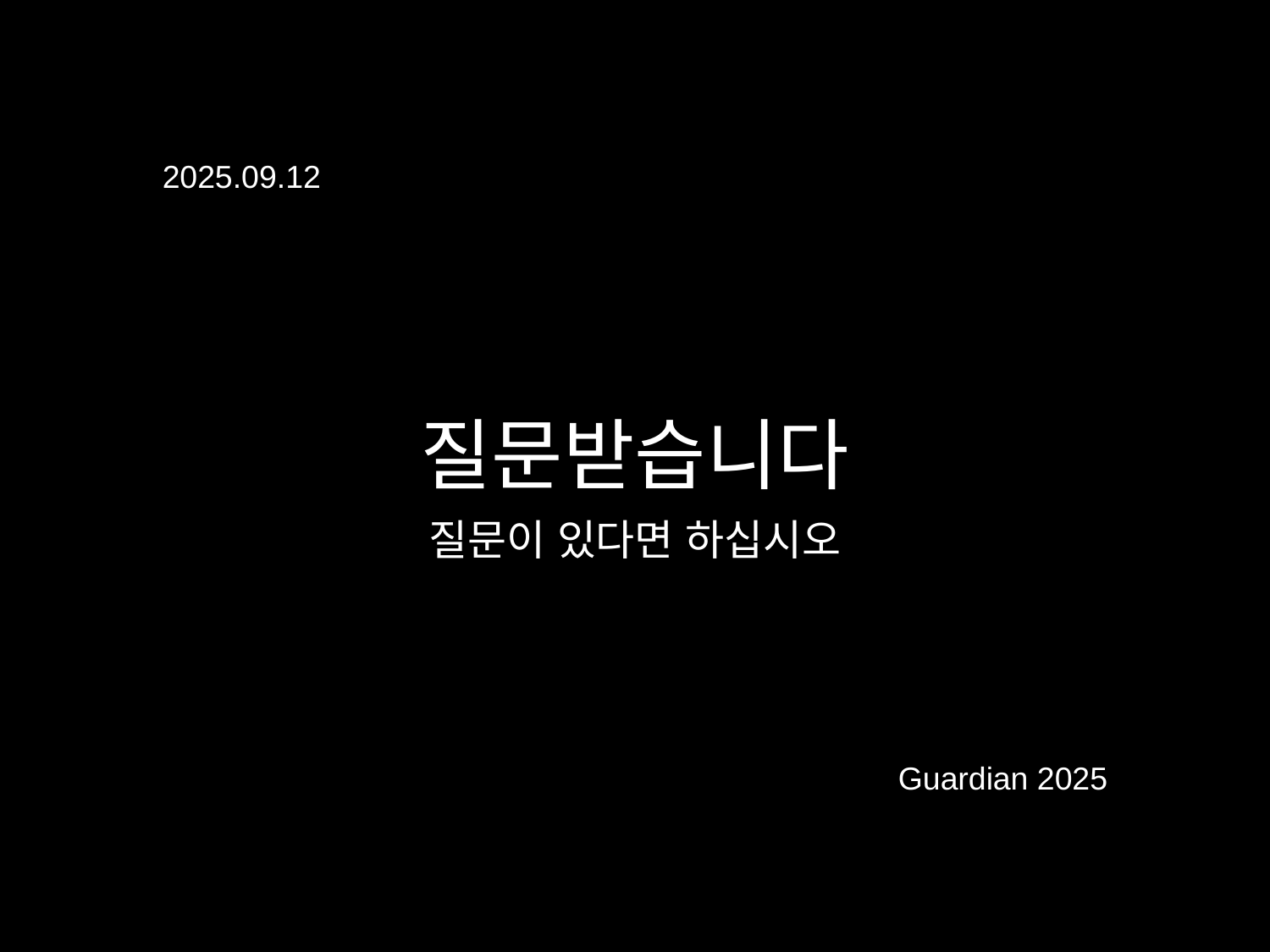

2025.09.12
질문받습니다
질문이 있다면 하십시오
Guardian 2025